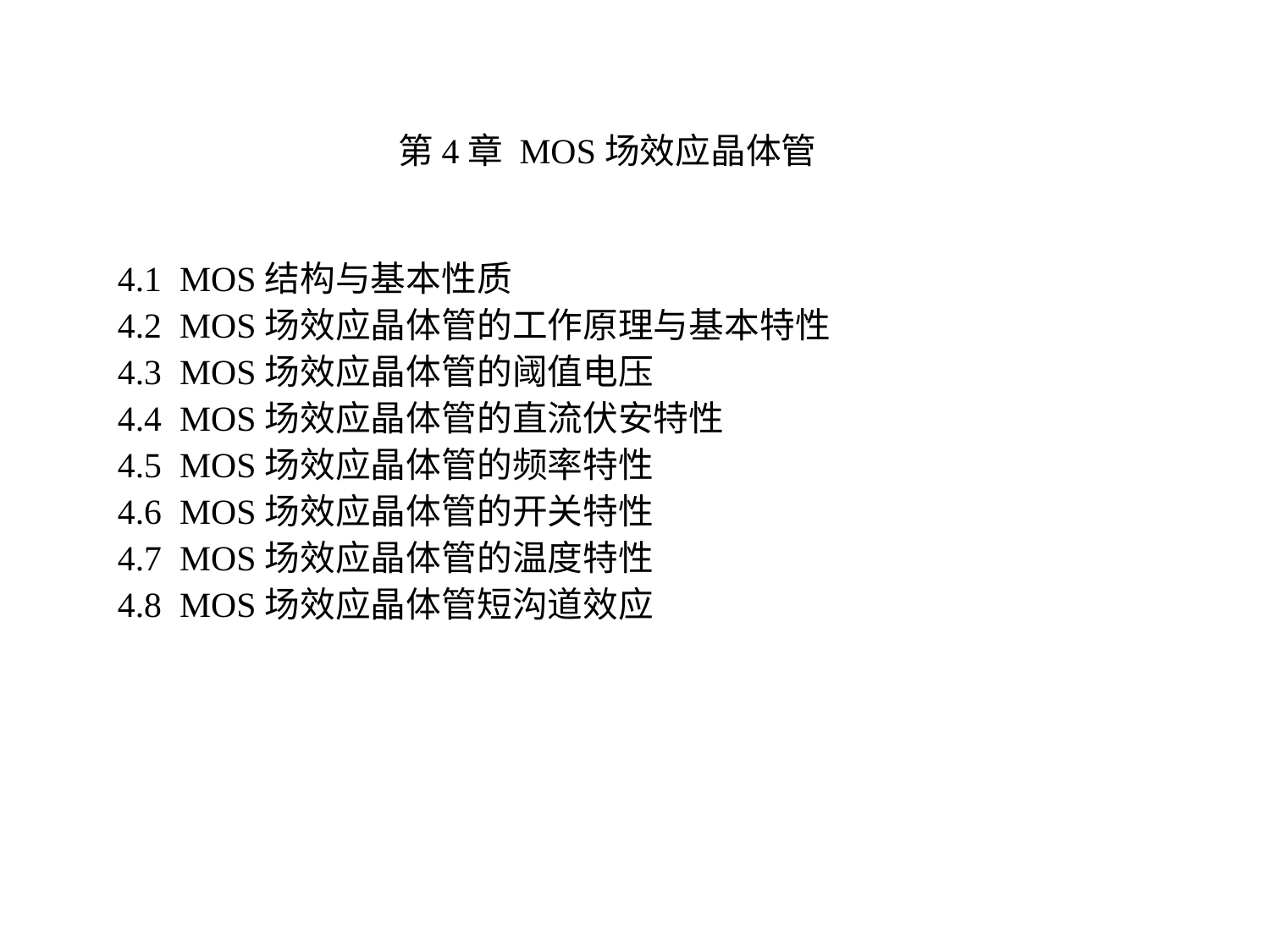

# 第4章 MOS场效应晶体管
4.1  MOS结构与基本性质
4.2  MOS场效应晶体管的工作原理与基本特性
4.3  MOS场效应晶体管的阈值电压
4.4  MOS场效应晶体管的直流伏安特性
4.5  MOS场效应晶体管的频率特性
4.6  MOS场效应晶体管的开关特性
4.7  MOS场效应晶体管的温度特性
4.8  MOS场效应晶体管短沟道效应